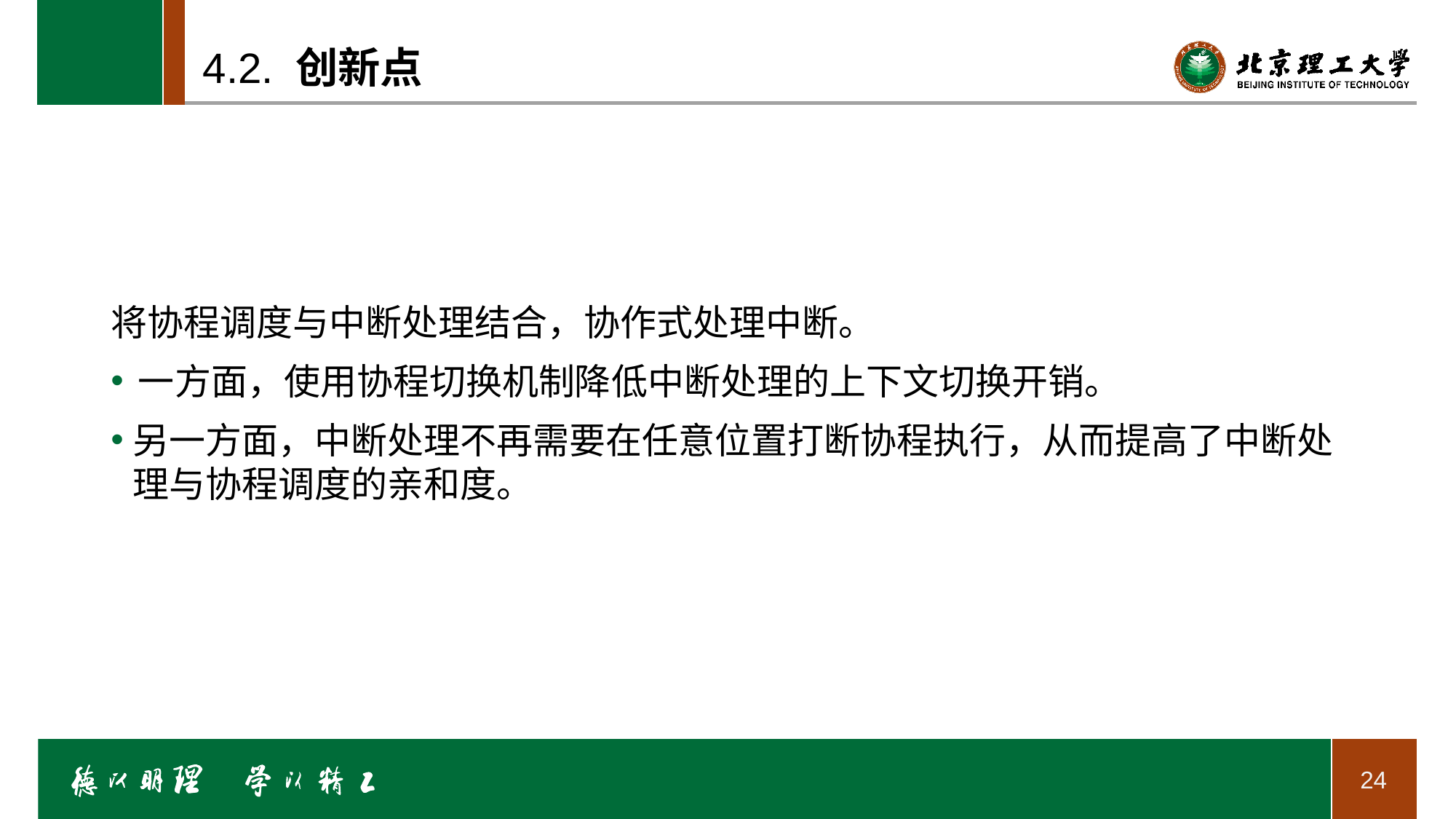

# 4.2. 创新点
将协程调度与中断处理结合，协作式处理中断。
一方面，使用协程切换机制降低中断处理的上下文切换开销。
另一方面，中断处理不再需要在任意位置打断协程执行，从而提高了中断处理与协程调度的亲和度。